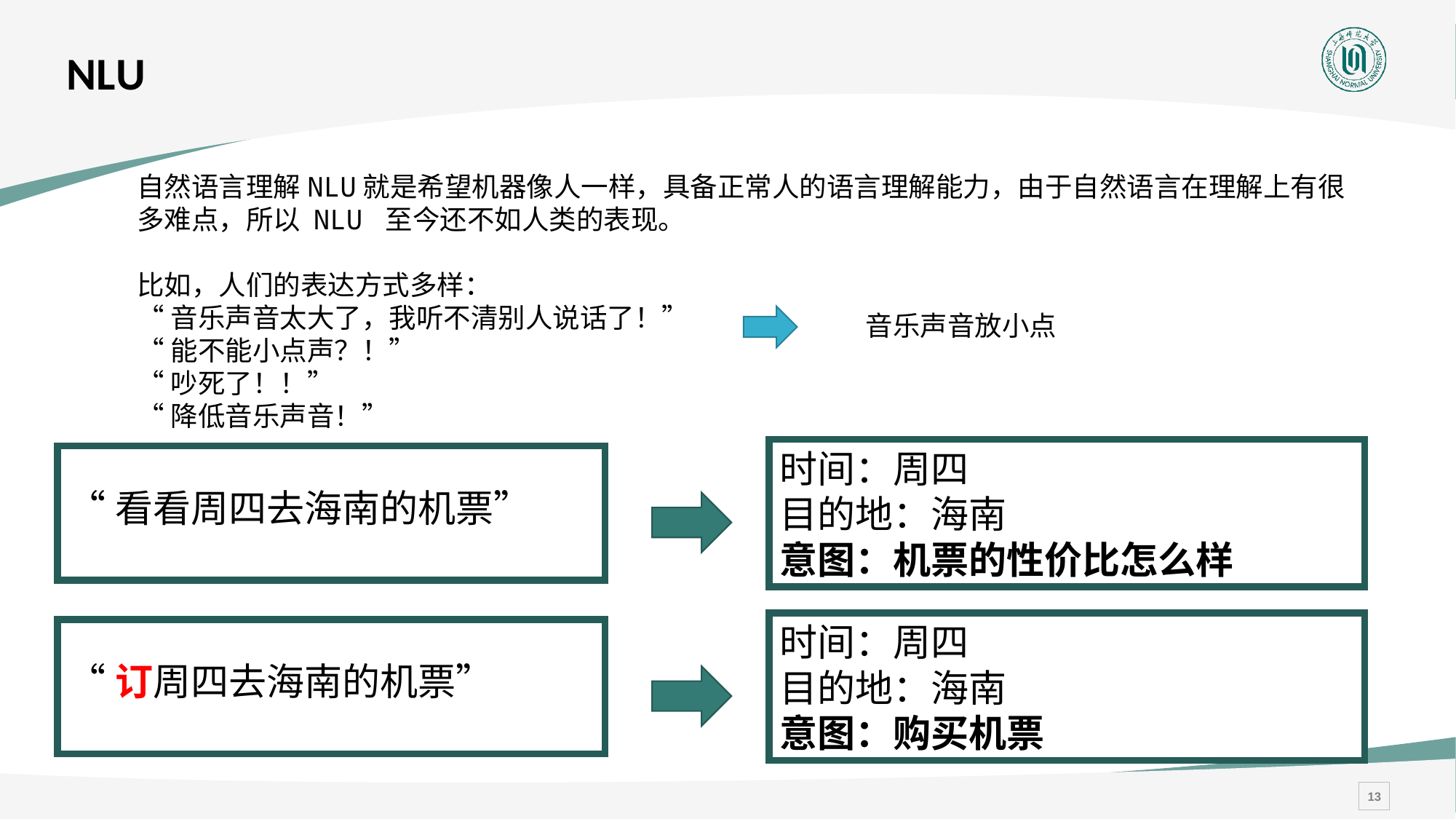

# NLU
自然语言理解NLU就是希望机器像人⼀样，具备正常人的语言理解能力，由于自然语言在理解上有很多难点，所以 NLU 至今还不如人类的表现。

比如，人们的表达方式多样：
“音乐声音太大了，我听不清别人说话了！”
“能不能小点声？！”
“吵死了！！”
“降低音乐声音！”
音乐声音放小点

时间：周四
目的地：海南
意图：机票的性价比怎么样

“看看周四去海南的机票”

时间：周四
目的地：海南
意图：购买机票

“订周四去海南的机票”